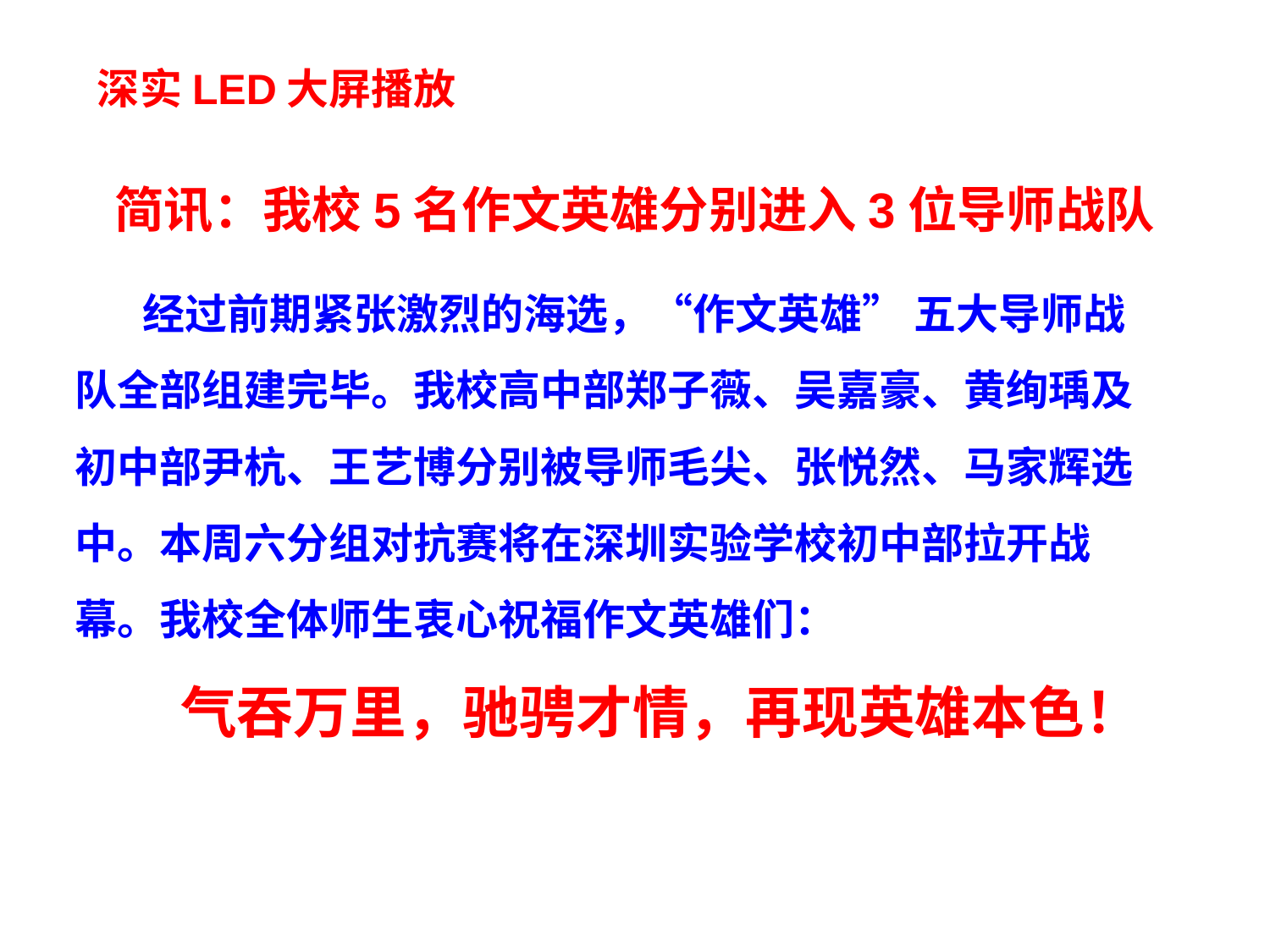

深实LED大屏播放
简讯：我校5名作文英雄分别进入3位导师战队
      经过前期紧张激烈的海选，“作文英雄” 五大导师战队全部组建完毕。我校高中部郑子薇、吴嘉豪、黄绚瑀及初中部尹杭、王艺博分别被导师毛尖、张悦然、马家辉选中。本周六分组对抗赛将在深圳实验学校初中部拉开战幕。我校全体师生衷心祝福作文英雄们：
          气吞万里，驰骋才情，再现英雄本色！